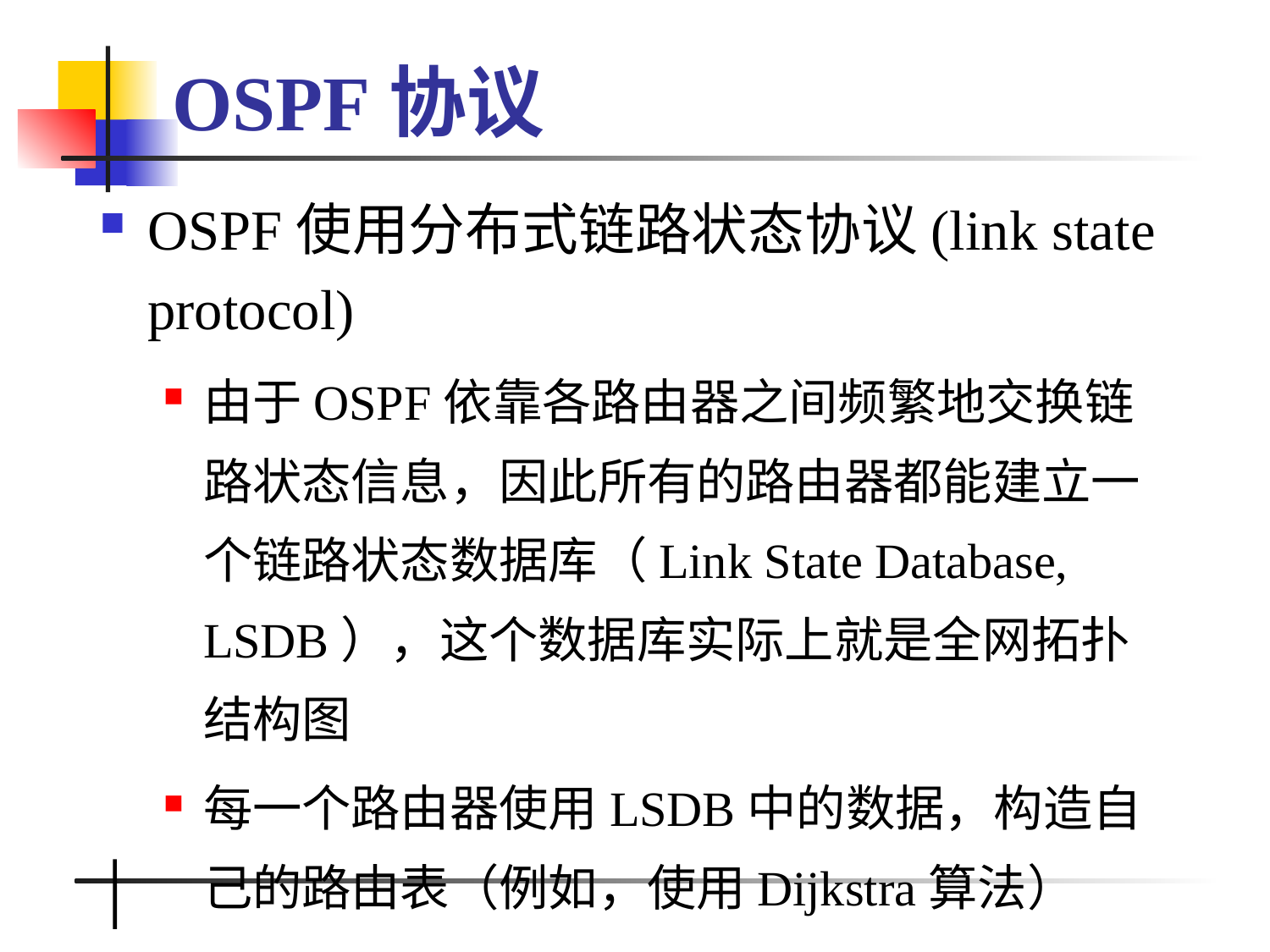

# OSPF协议
OSPF使用分布式链路状态协议(link state protocol)
由于OSPF依靠各路由器之间频繁地交换链路状态信息，因此所有的路由器都能建立一个链路状态数据库（Link State Database, LSDB），这个数据库实际上就是全网拓扑结构图
每一个路由器使用LSDB中的数据，构造自己的路由表（例如，使用Dijkstra算法）